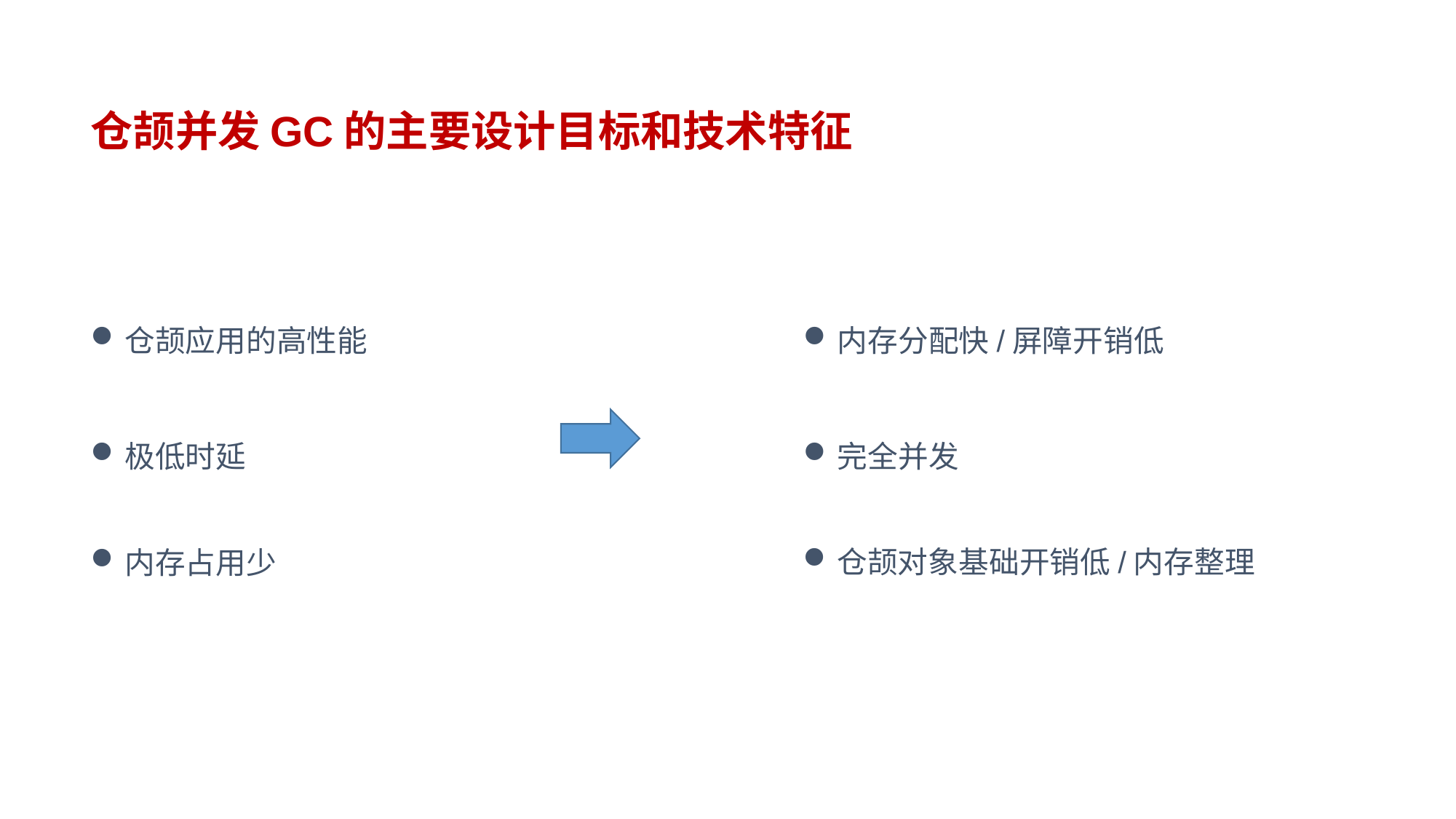

# 仓颉并发GC的主要设计目标和技术特征
仓颉应用的高性能
内存分配快/屏障开销低

极低时延
完全并发
仓颉对象基础开销低/内存整理
内存占用少